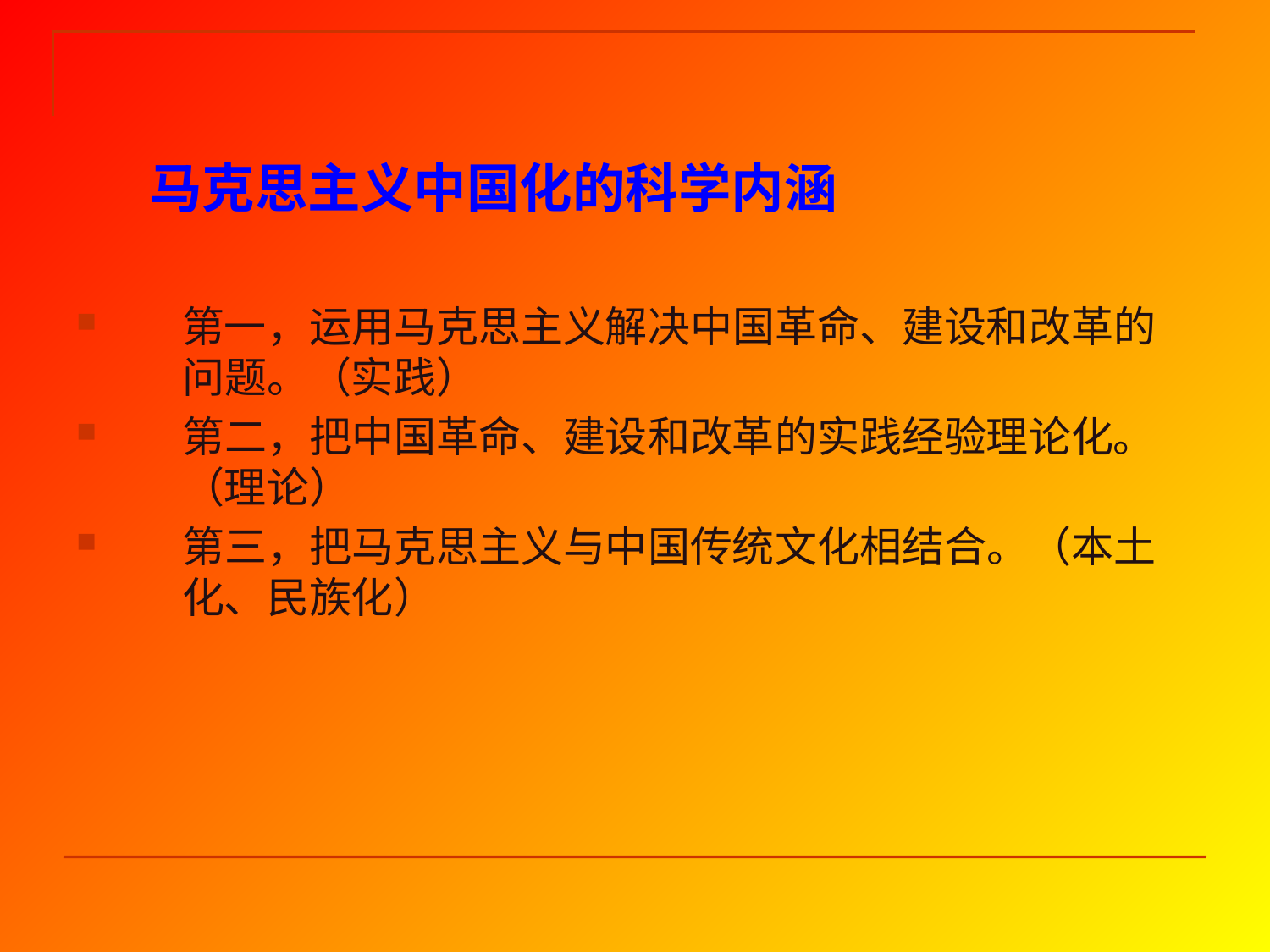

马克思主义中国化的科学内涵

第一，运用马克思主义解决中国革命、建设和改革的问题。（实践）
第二，把中国革命、建设和改革的实践经验理论化。（理论）
第三，把马克思主义与中国传统文化相结合。（本土化、民族化）